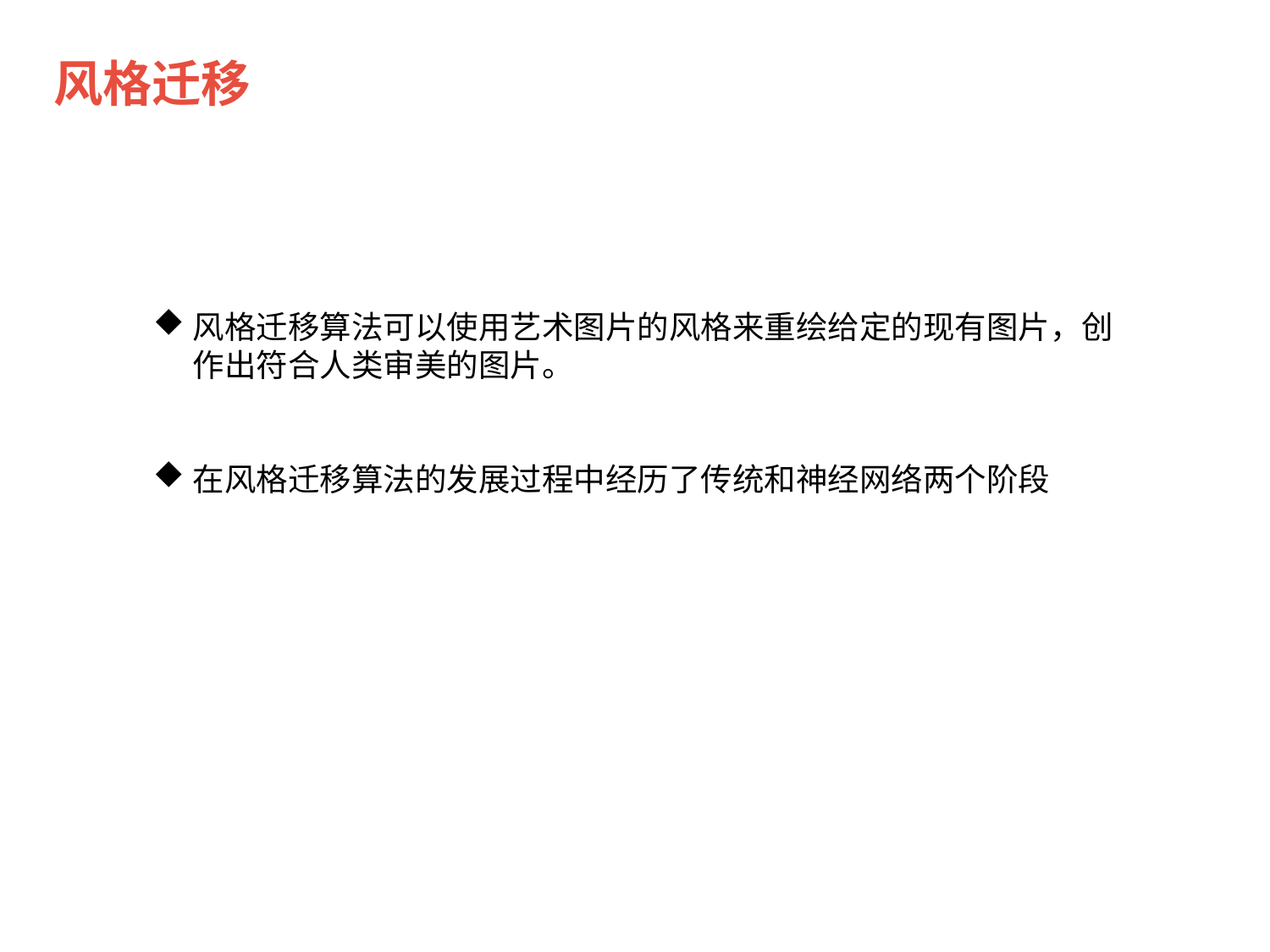

风格迁移
风格迁移算法可以使用艺术图片的风格来重绘给定的现有图片，创作出符合人类审美的图片。

在风格迁移算法的发展过程中经历了传统和神经网络两个阶段